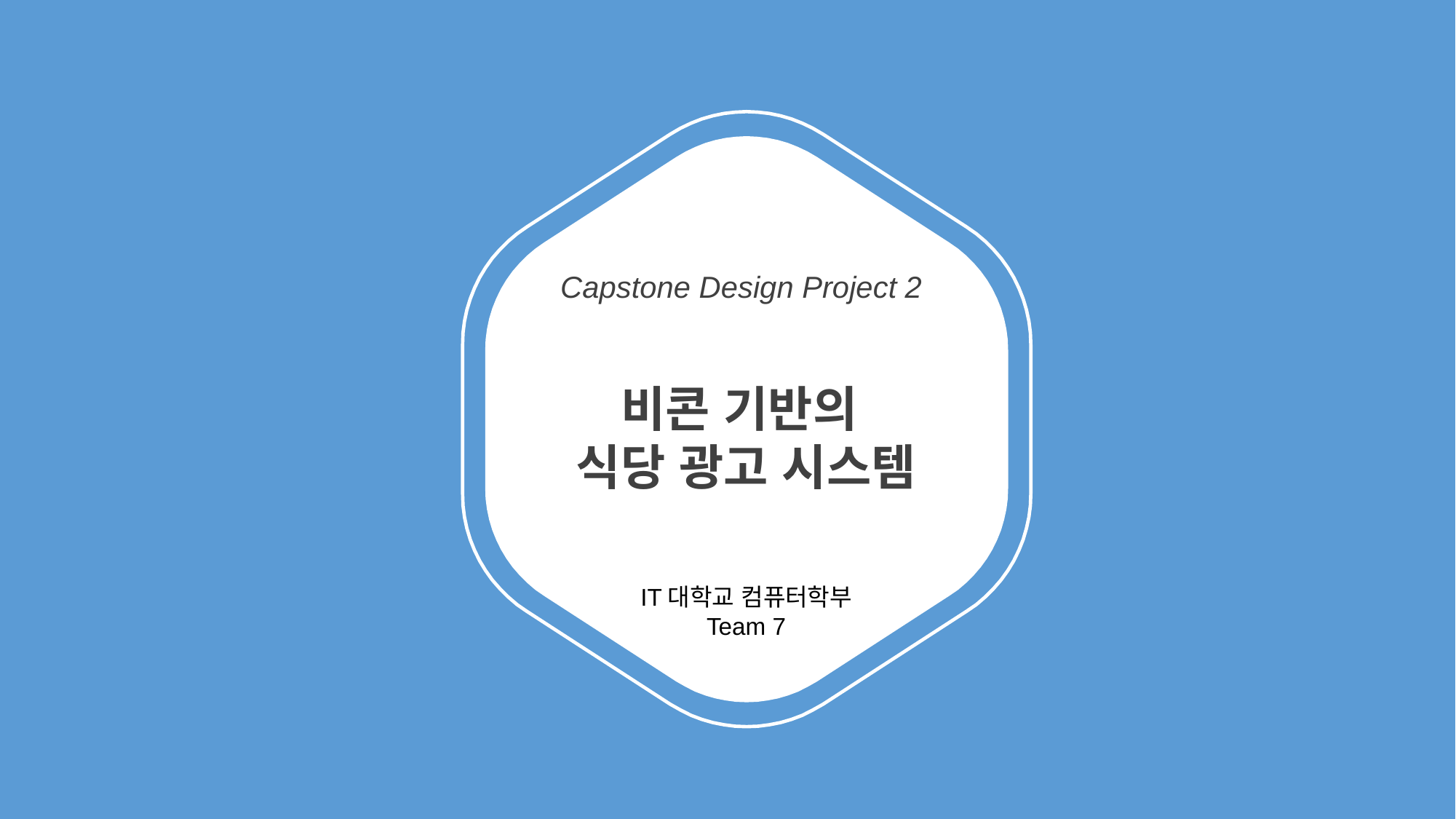

Capstone Design Project 2

비콘 기반의
식당 광고 시스템

IT대학교 컴퓨터학부
Team 7